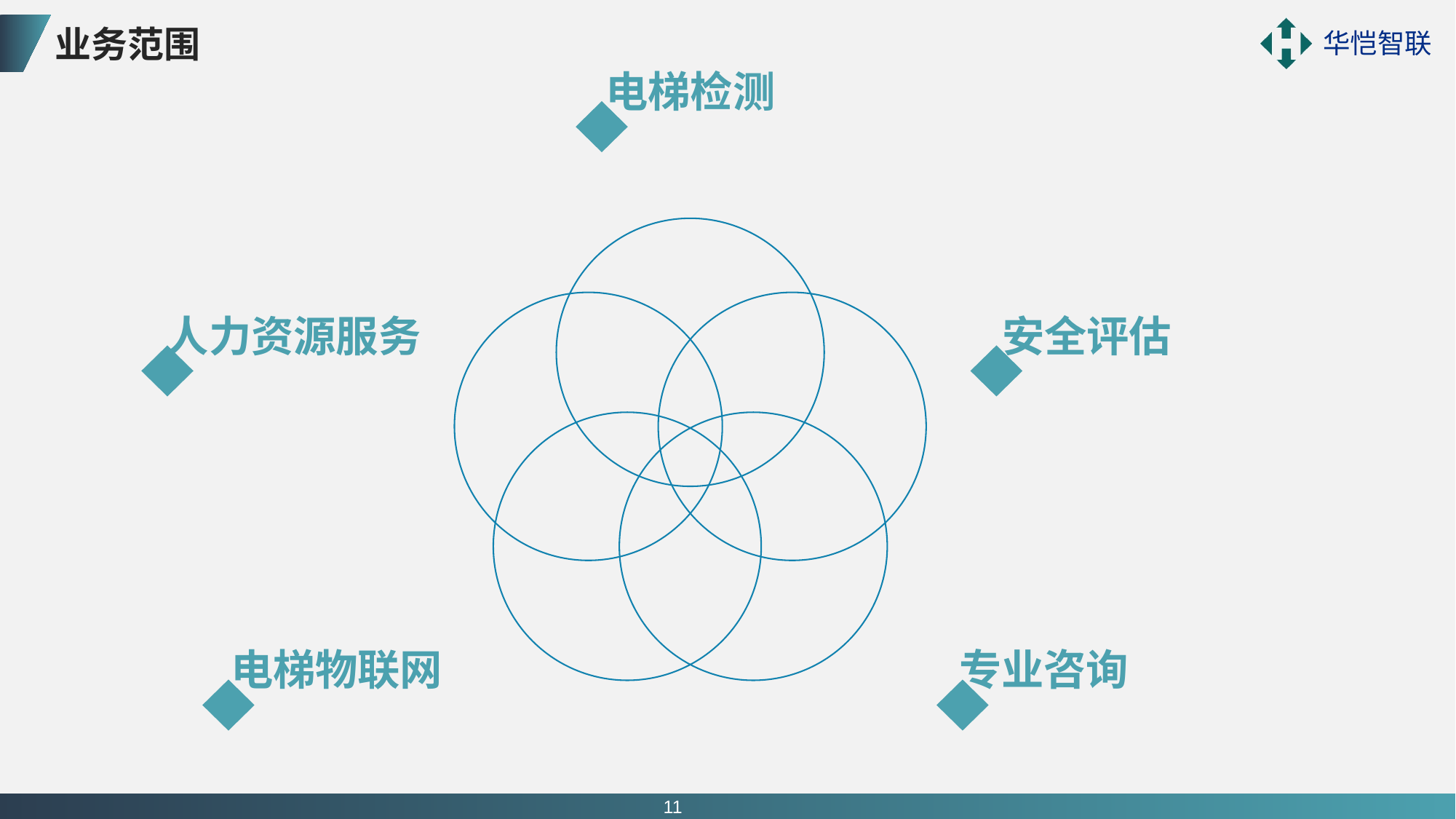

业务范围
电梯检测
安全评估
专业咨询
电梯物联网
人力资源服务

11